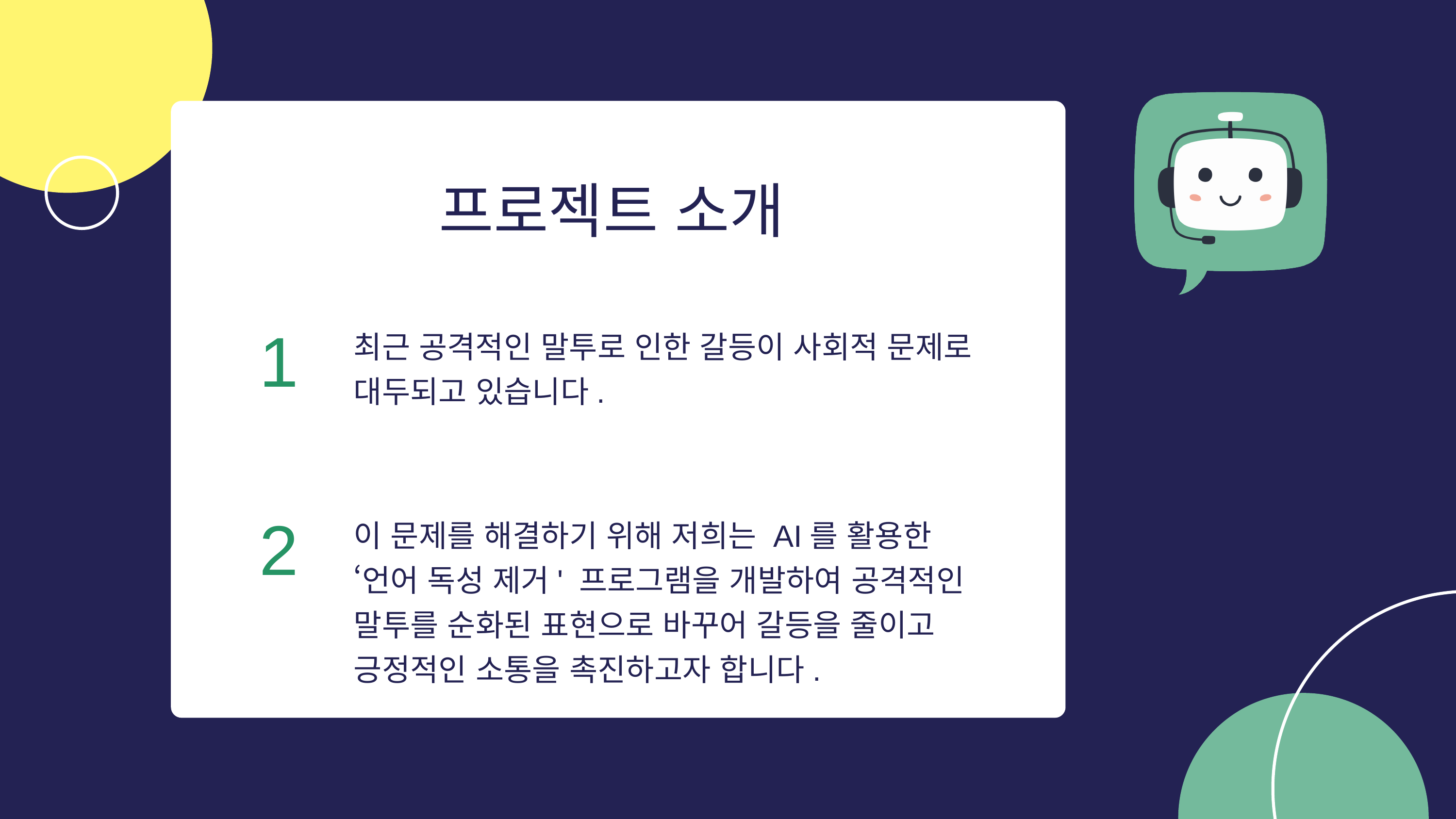

프로젝트 소개
1
최근 공격적인 말투로 인한 갈등이 사회적 문제로 대두되고 있습니다.
2
이 문제를 해결하기 위해 저희는 AI를 활용한 ‘언어 독성 제거' 프로그램을 개발하여 공격적인 말투를 순화된 표현으로 바꾸어 갈등을 줄이고 긍정적인 소통을 촉진하고자 합니다.